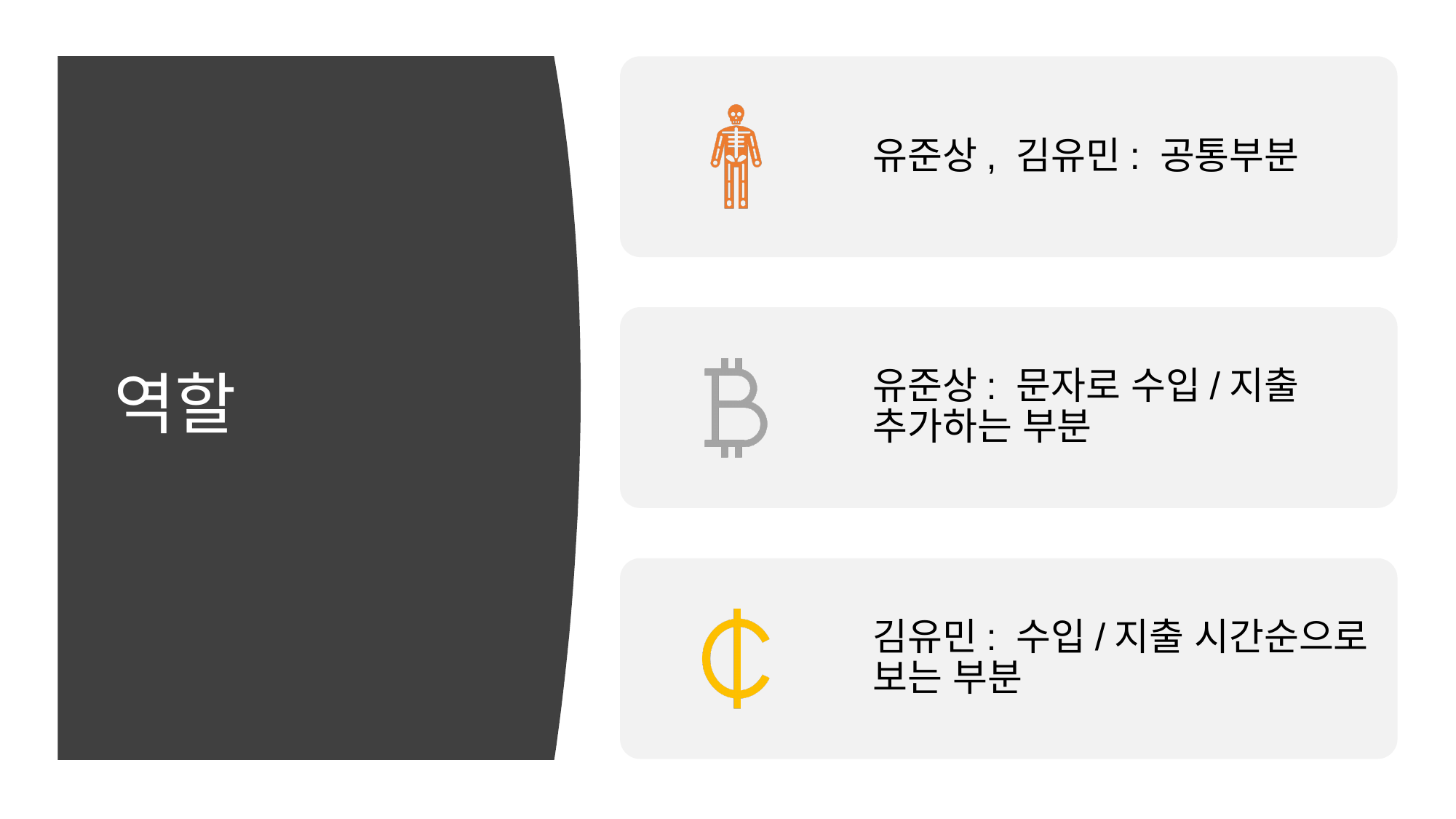

유준상, 김유민: 공통부분
유준상: 문자로 수입/지출 추가하는 부분
김유민: 수입/지출 시간순으로 보는 부분

# 역할